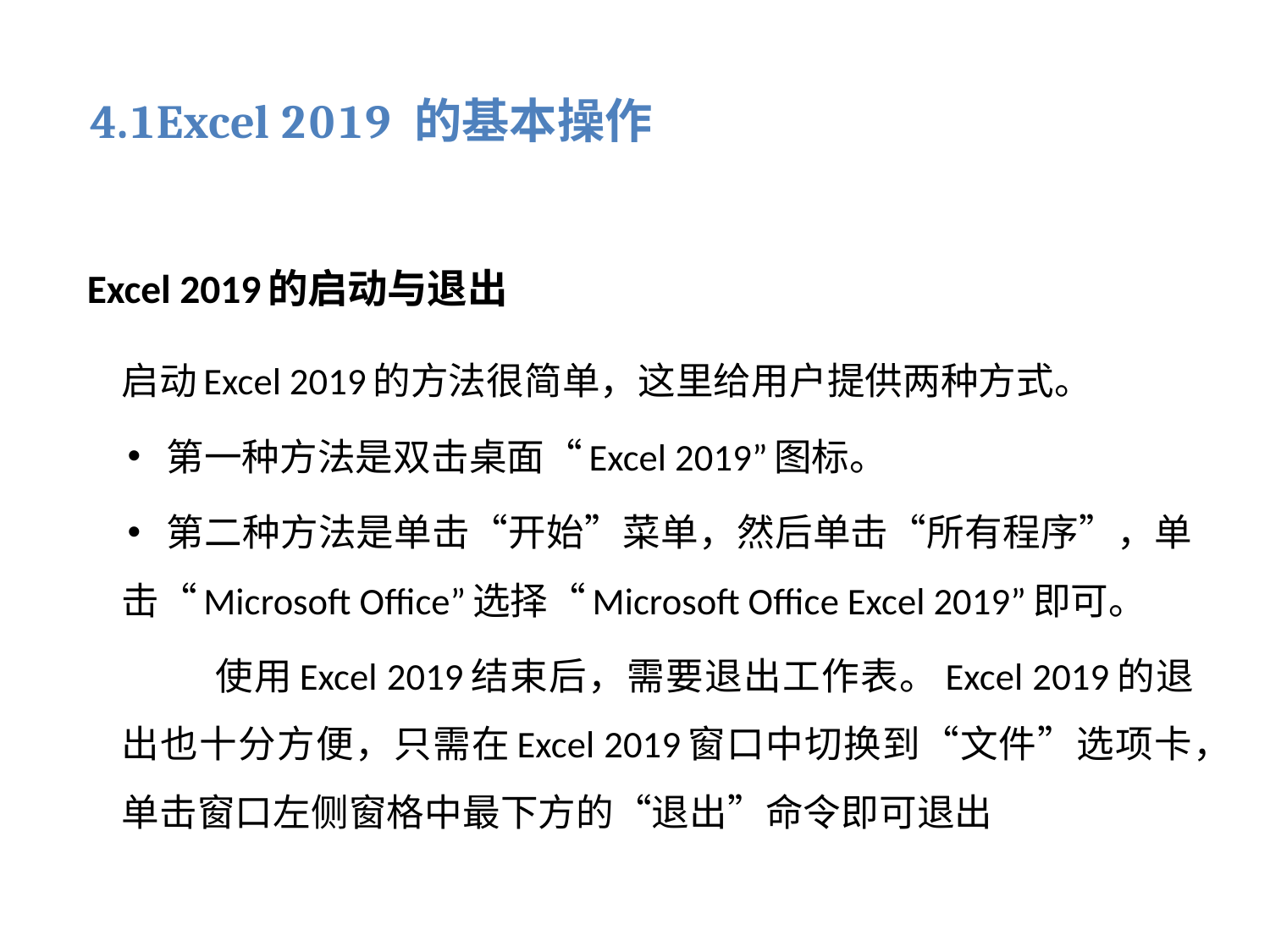

# 4.1Excel 2019 的基本操作
Excel 2019的启动与退出
启动Excel 2019的方法很简单，这里给用户提供两种方式。
第一种方法是双击桌面“Excel 2019”图标。
第二种方法是单击“开始”菜单，然后单击“所有程序”，单 击“Microsoft Office”选择“Microsoft Office Excel 2019”即可。
         使用Excel 2019结束后，需要退出工作表。Excel 2019的退出也十分方便，只需在Excel 2019窗口中切换到“文件”选项卡，单击窗口左侧窗格中最下方的“退出”命令即可退出